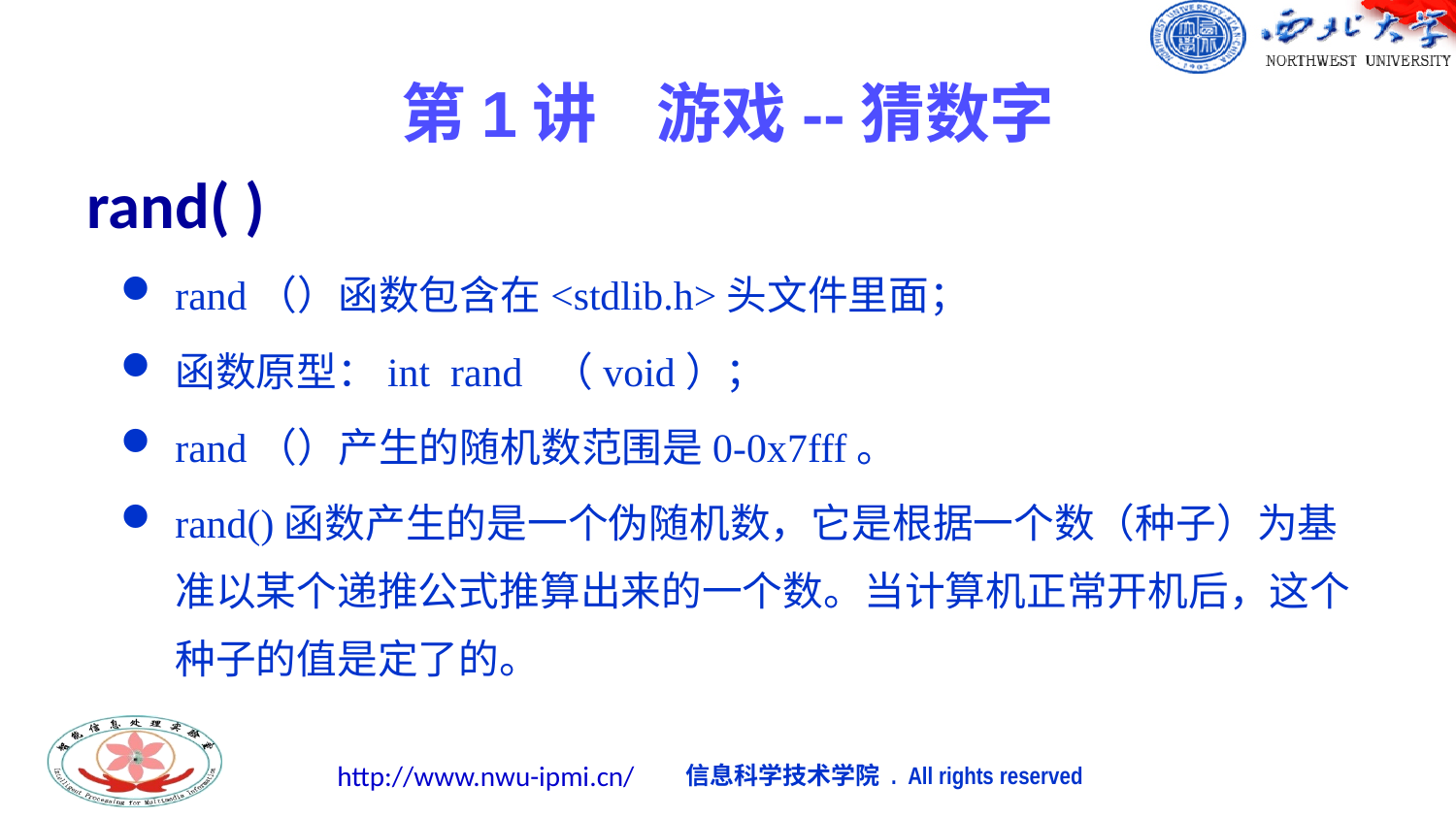

第1讲    游戏--猜数字
# rand( )
rand（）函数包含在<stdlib.h>头文件里面；
函数原型：int  rand  （void）；
rand（）产生的随机数范围是0-0x7fff。
rand()函数产生的是一个伪随机数，它是根据一个数（种子）为基准以某个递推公式推算出来的一个数。当计算机正常开机后，这个种子的值是定了的。